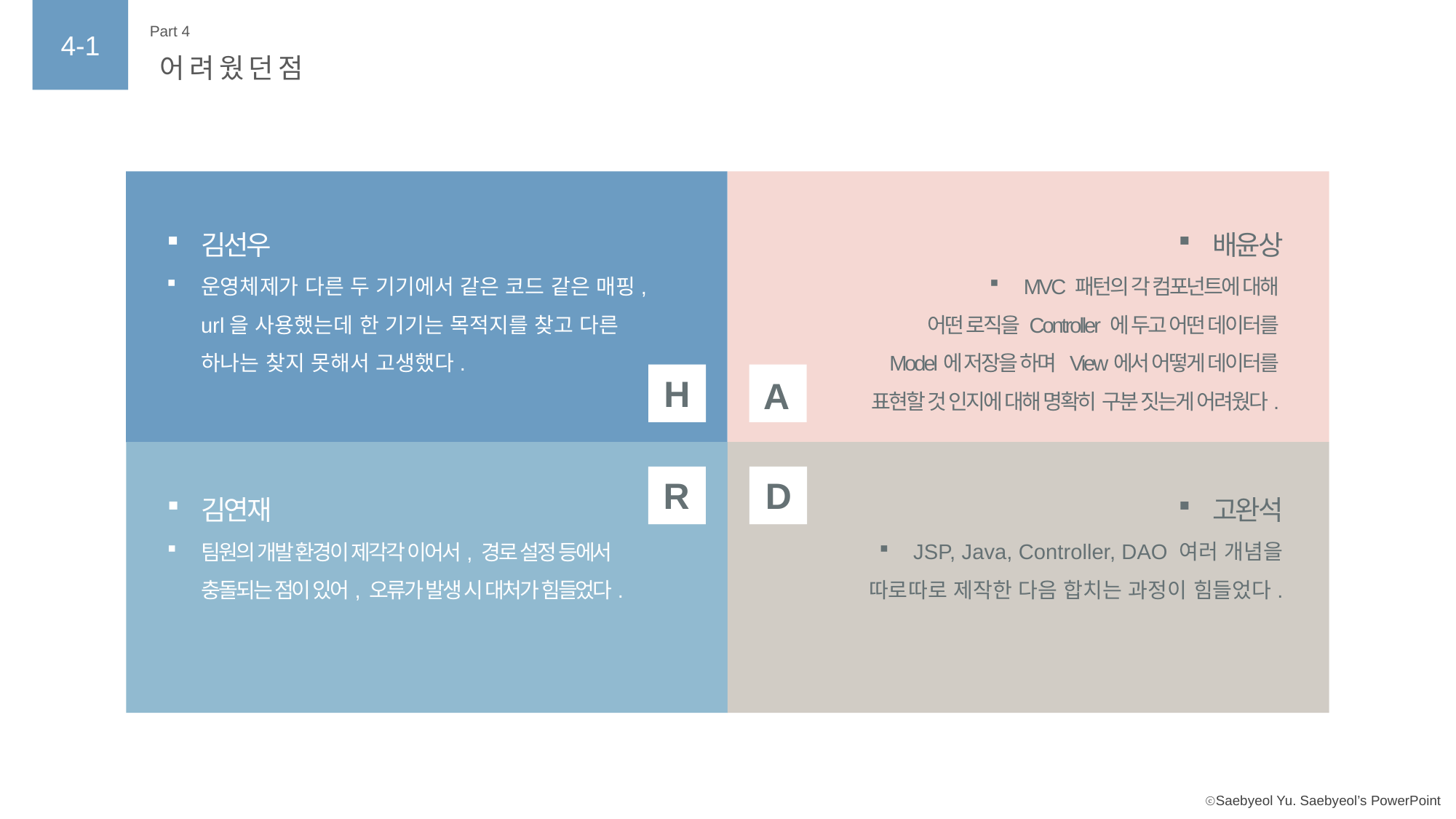

4-1
Part 4
어려웠던점

김선우
운영체제가 다른 두 기기에서 같은 코드 같은 매핑, url을 사용했는데 한 기기는 목적지를 찾고 다른 하나는 찾지 못해서 고생했다.
배윤상
MVC 패턴의 각 컴포넌트에 대해
어떤 로직을 Controller 에 두고 어떤 데이터를
Model에 저장을 하며  View에서 어떻게 데이터를
표현할 것 인지에 대해 명확히  구분 짓는게 어려웠다.

H
A

D
R
고완석
JSP, Java, Controller, DAO 여러 개념을
따로따로 제작한 다음 합치는 과정이 힘들었다.
김연재
팀원의 개발 환경이 제각각 이어서, 경로 설정 등에서 충돌되는 점이 있어, 오류가 발생 시 대처가 힘들었다.